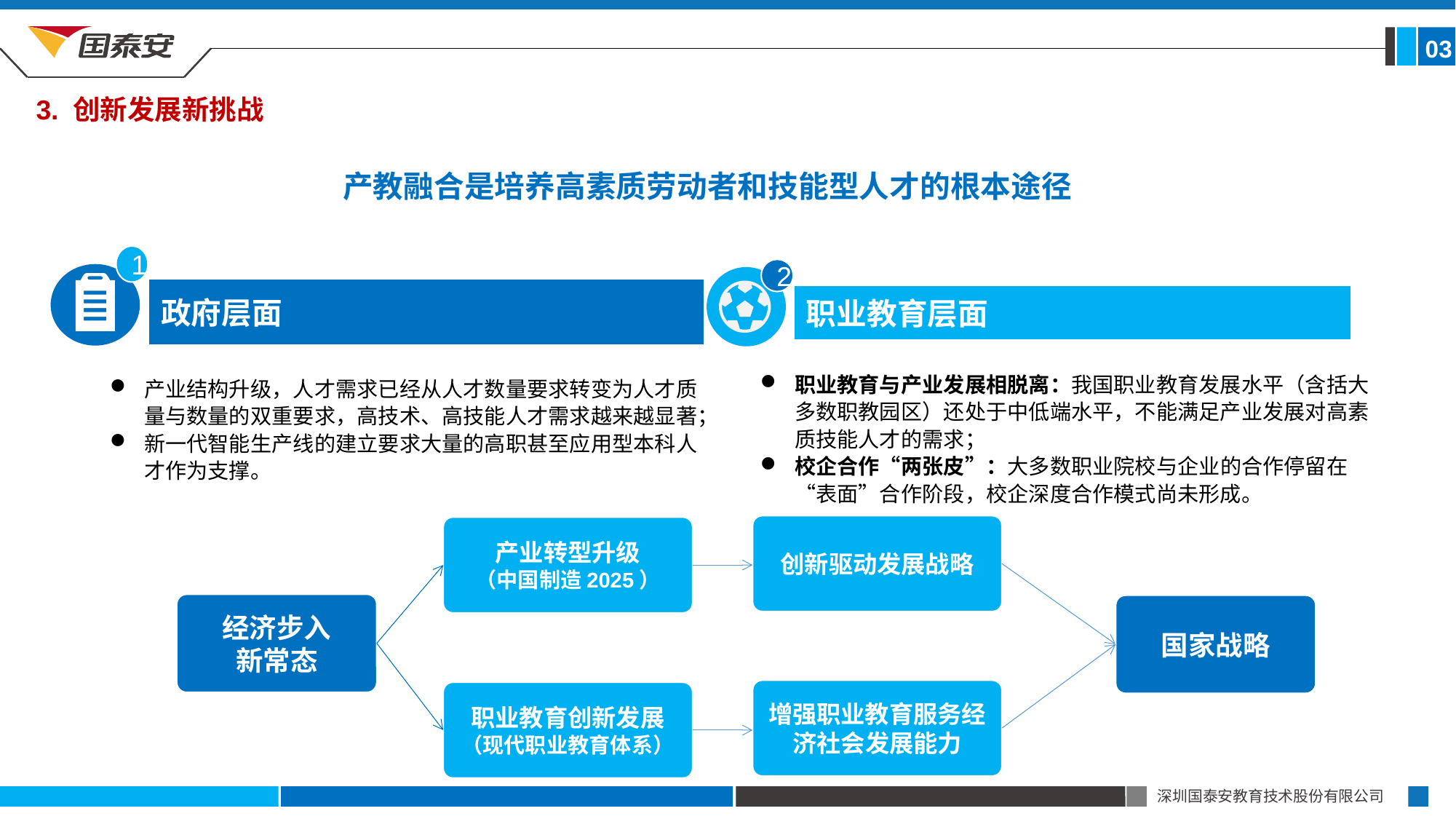

03
3. 创新发展新挑战
产教融合是培养高素质劳动者和技能型人才的根本途径
1

政府层面
2

职业教育层面

职业教育与产业发展相脱离：我国职业教育发展水平（含括大多数职教园区）还处于中低端水平，不能满足产业发展对高素质技能人才的需求；
校企合作“两张皮”：大多数职业院校与企业的合作停留在“表面”合作阶段，校企深度合作模式尚未形成。
产业结构升级，人才需求已经从人才数量要求转变为人才质量与数量的双重要求，高技术、高技能人才需求越来越显著；
新一代智能生产线的建立要求大量的高职甚至应用型本科人才作为支撑。
创新驱动发展战略
产业转型升级
（中国制造2025）

经济步入
新常态
国家战略

增强职业教育服务经济社会发展能力
职业教育创新发展（现代职业教育体系）